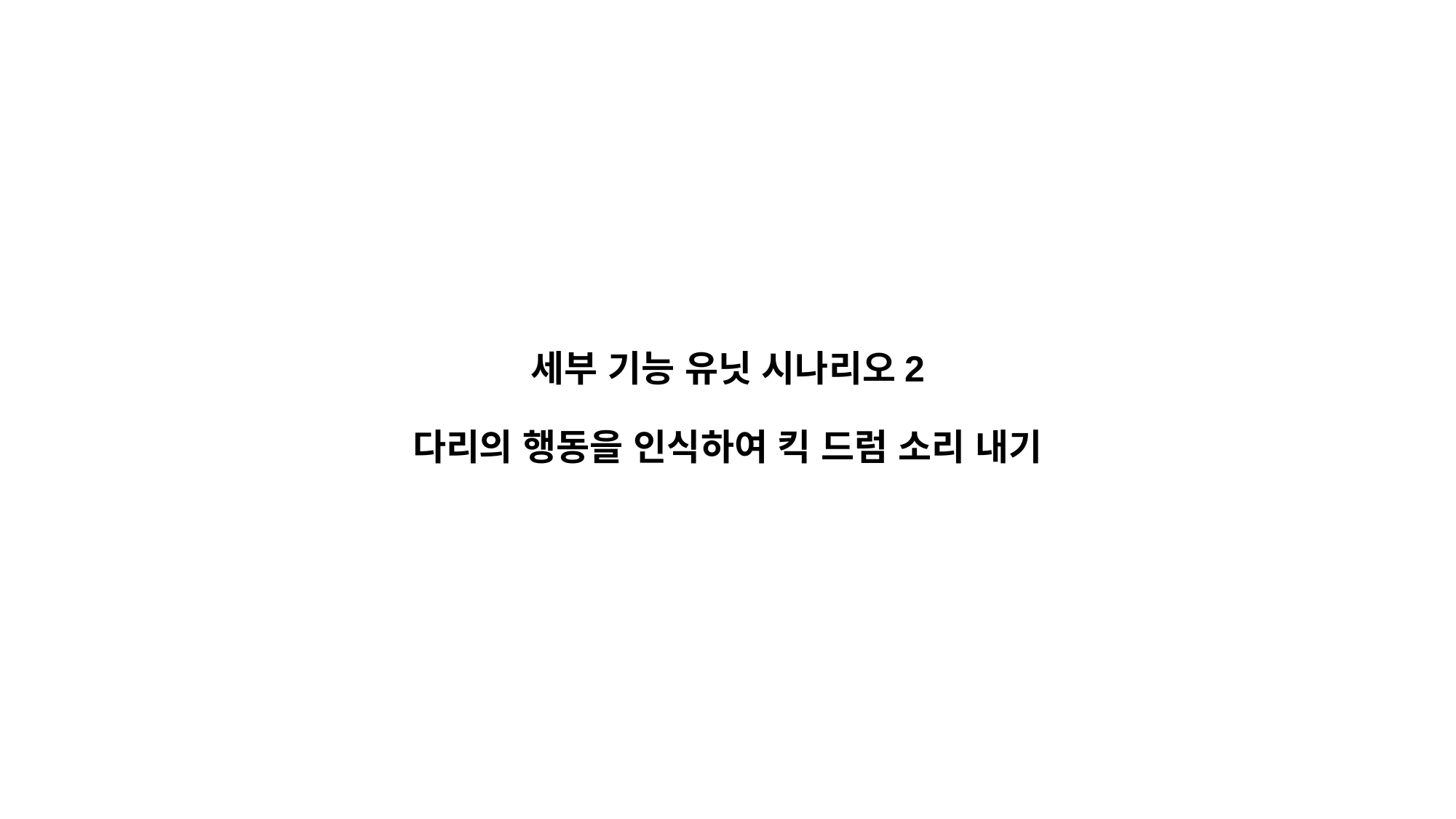

# 세부 기능 유닛 시나리오2 다리의 행동을 인식하여 킥 드럼 소리 내기